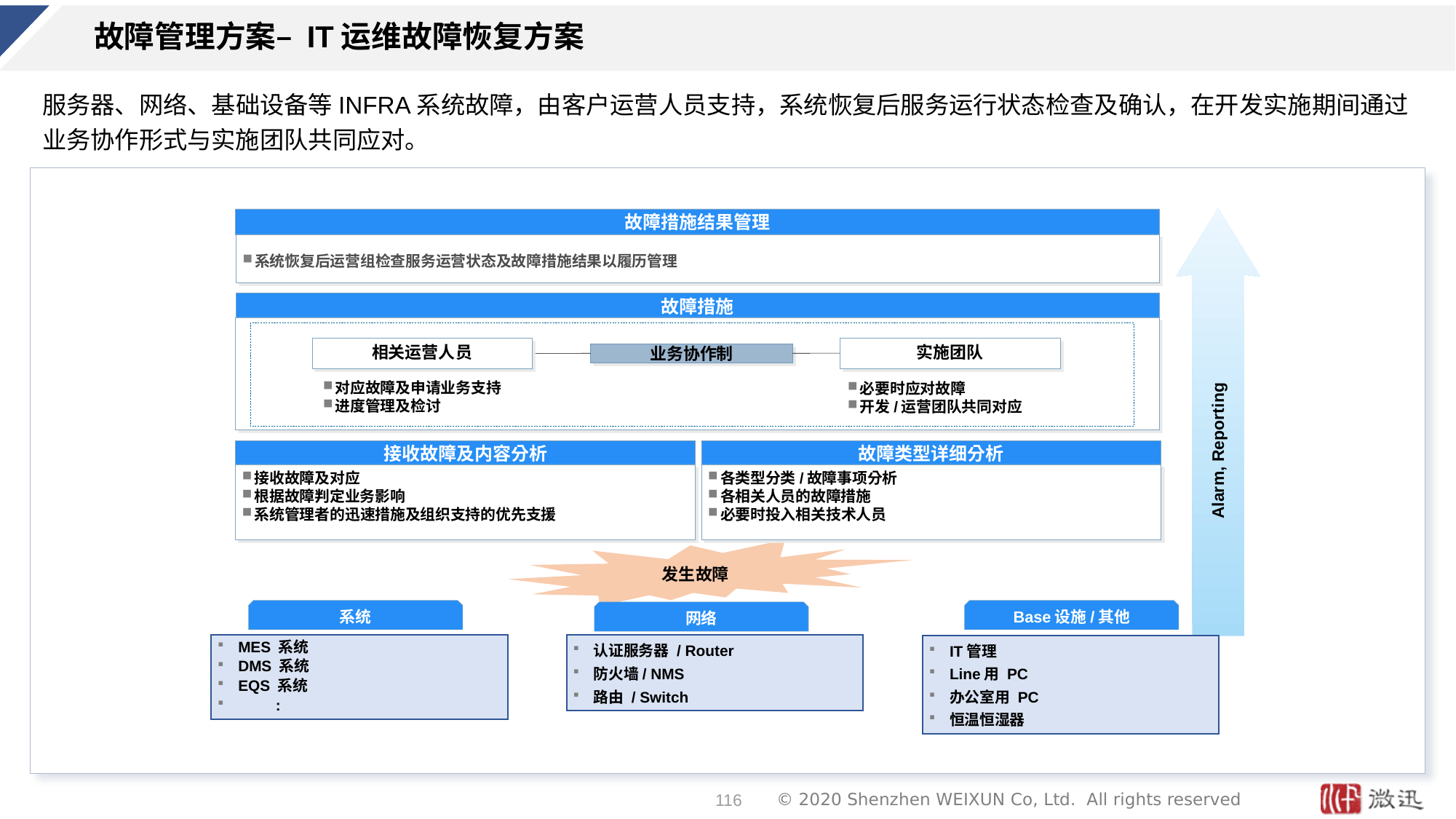

# 故障管理方案– IT运维故障恢复方案
服务器、网络、基础设备等INFRA系统故障，由客户运营人员支持，系统恢复后服务运行状态检查及确认，在开发实施期间通过业务协作形式与实施团队共同应对。

故障措施结果管理
系统恢复后运营组检查服务运营状态及故障措施结果以履历管理
故障措施

实施团队
相关运营人员
业务协作制
对应故障及申请业务支持
进度管理及检讨
必要时应对故障
开发/运营团队共同对应
Alarm, Reporting
接收故障及内容分析
故障类型详细分析
接收故障及对应
根据故障判定业务影响
系统管理者的迅速措施及组织支持的优先支援
各类型分类/故障事项分析
各相关人员的故障措施
必要时投入相关技术人员
发生故障
系统
Base设施/其他
网络
MES 系统
DMS 系统
EQS 系统
         :
认证服务器 / Router
防火墙/ NMS
路由 / Switch
IT管理
Line用 PC
办公室用 PC
恒温恒湿器
116